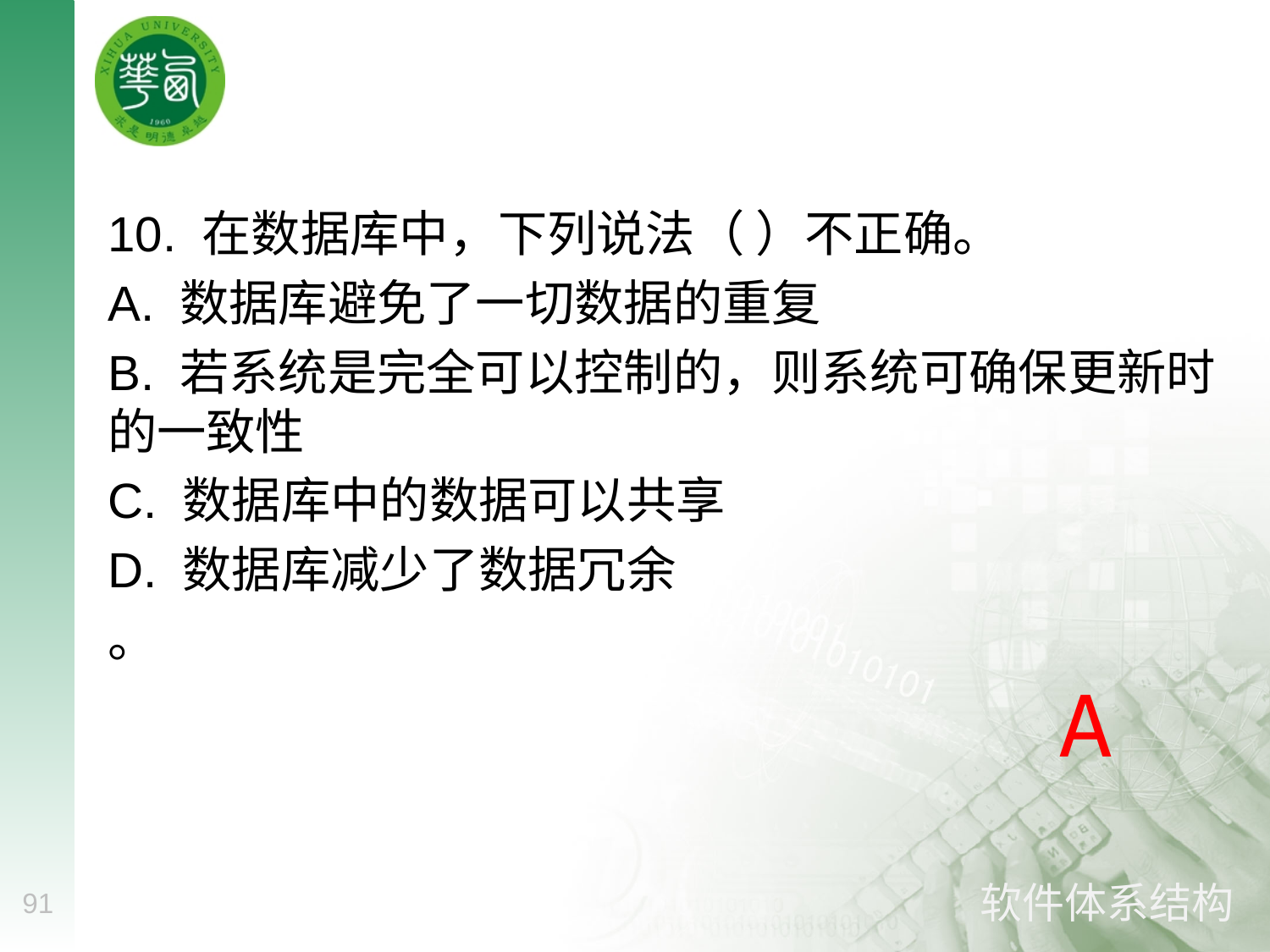

#
10. 在数据库中，下列说法（ ）不正确。
A. 数据库避免了一切数据的重复
B. 若系统是完全可以控制的，则系统可确保更新时的一致性
C. 数据库中的数据可以共享
D. 数据库减少了数据冗余
。

A
91